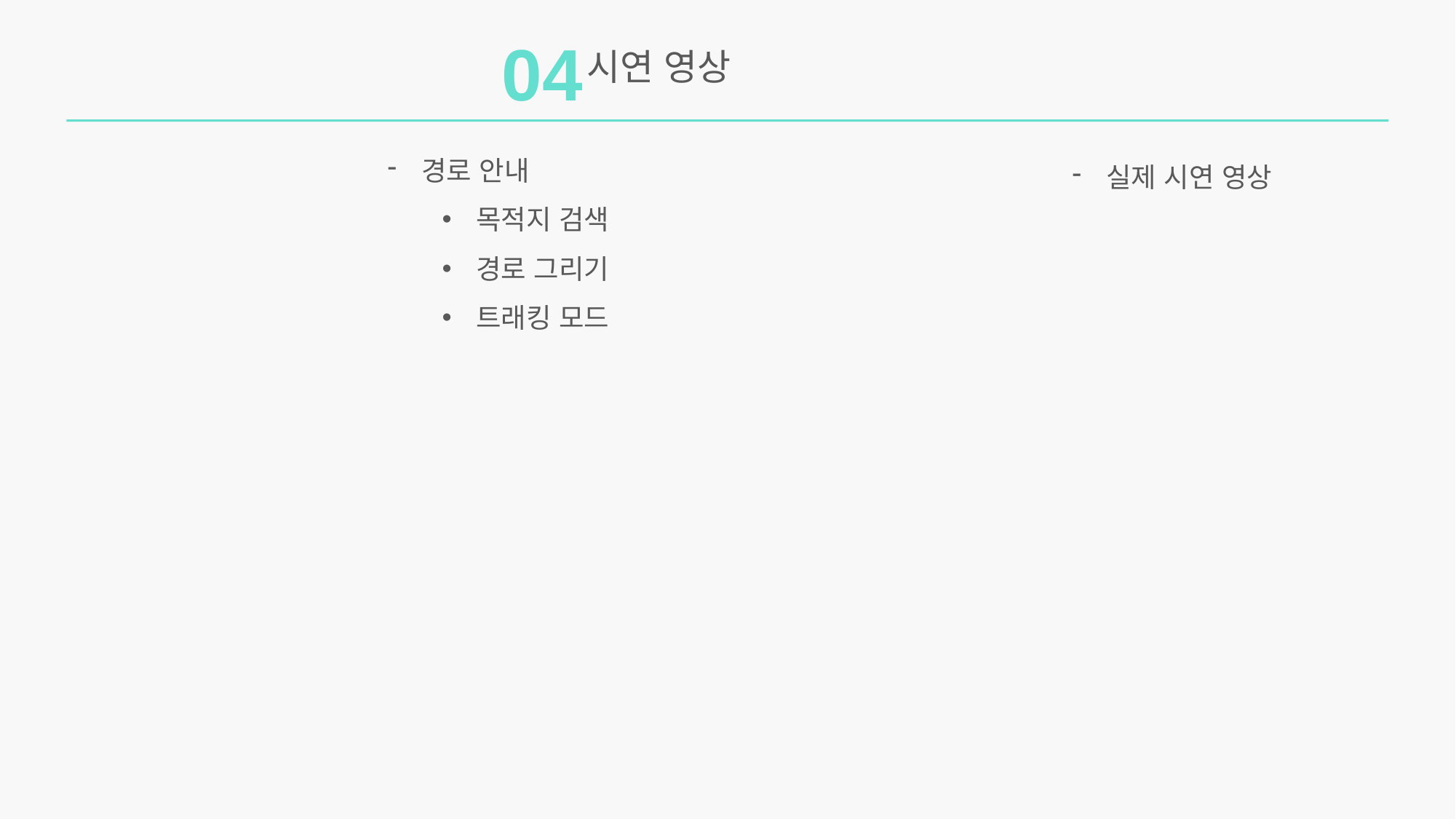

04
시연 영상

경로 안내
목적지 검색
경로 그리기
트래킹 모드
실제 시연 영상